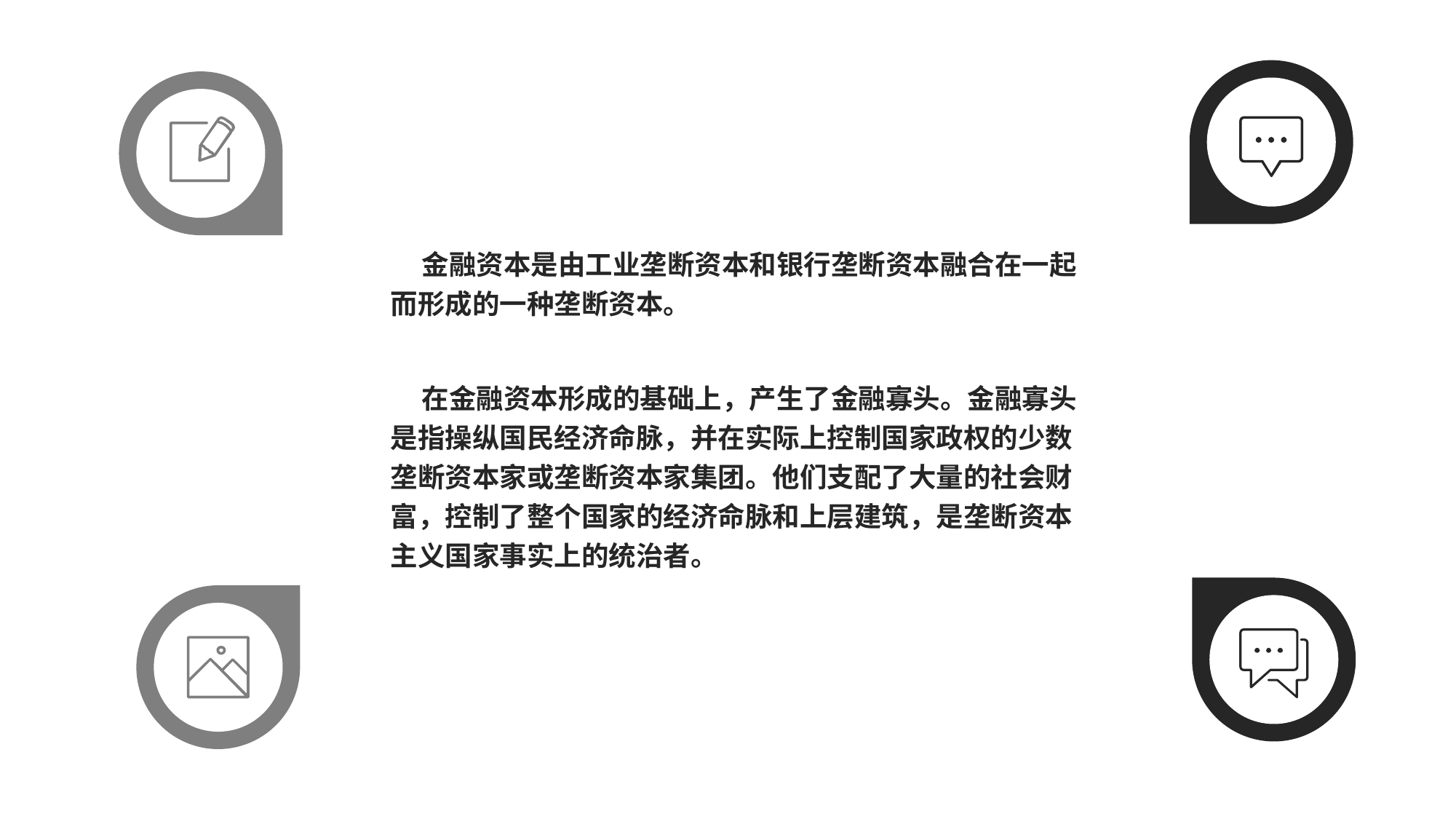

金融资本是由工业垄断资本和银行垄断资本融合在一起而形成的一种垄断资本。
    在金融资本形成的基础上，产生了金融寡头。金融寡头是指操纵国民经济命脉，并在实际上控制国家政权的少数垄断资本家或垄断资本家集团。他们支配了大量的社会财富，控制了整个国家的经济命脉和上层建筑，是垄断资本主义国家事实上的统治者。